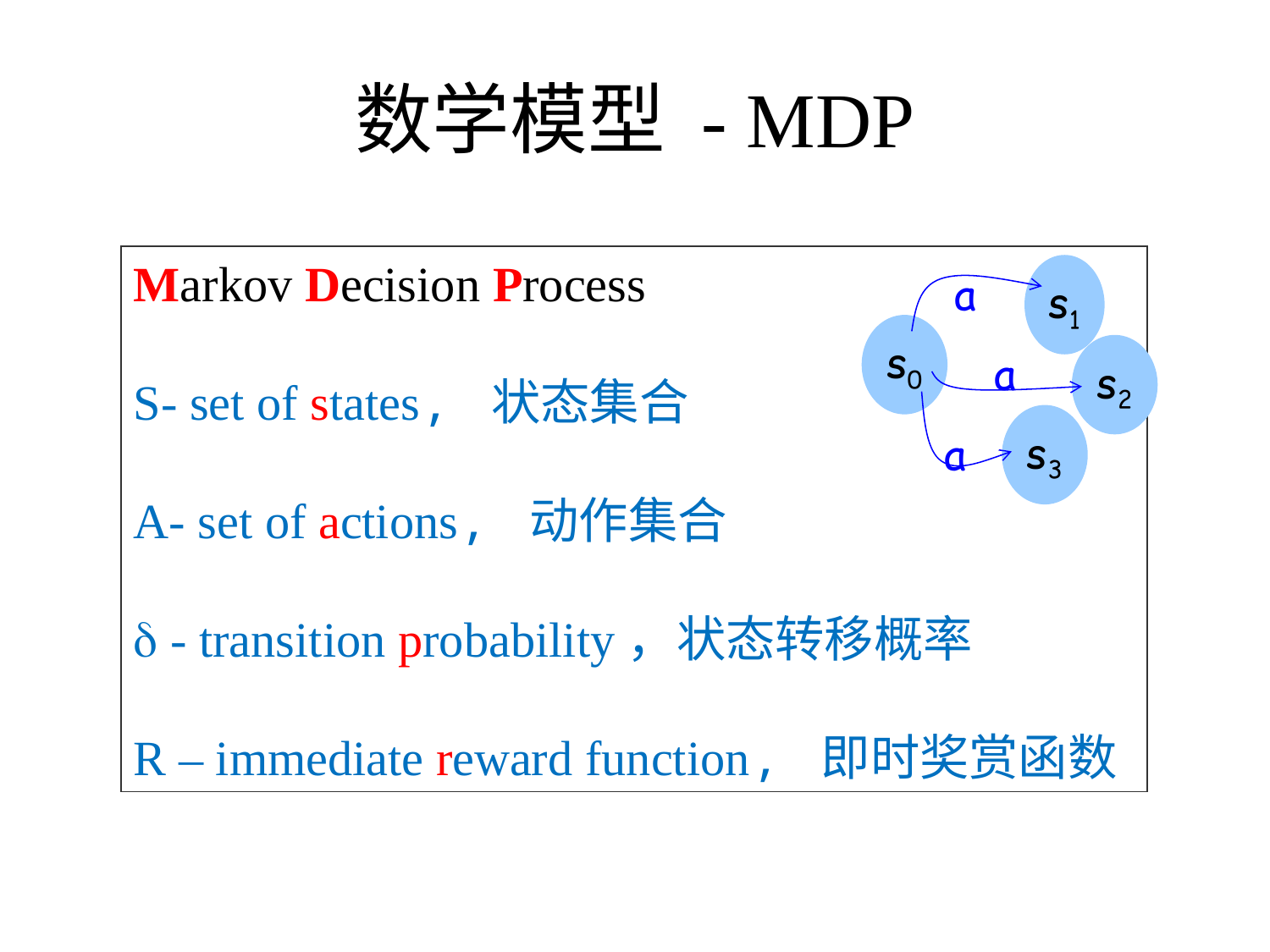

# 数学模型 - MDP
Markov Decision Process

S- set of states, 状态集合

A- set of actions, 动作集合

δ - transition probability，状态转移概率

R – immediate reward function, 即时奖赏函数
a

s1

s0
a
s2

a
s3